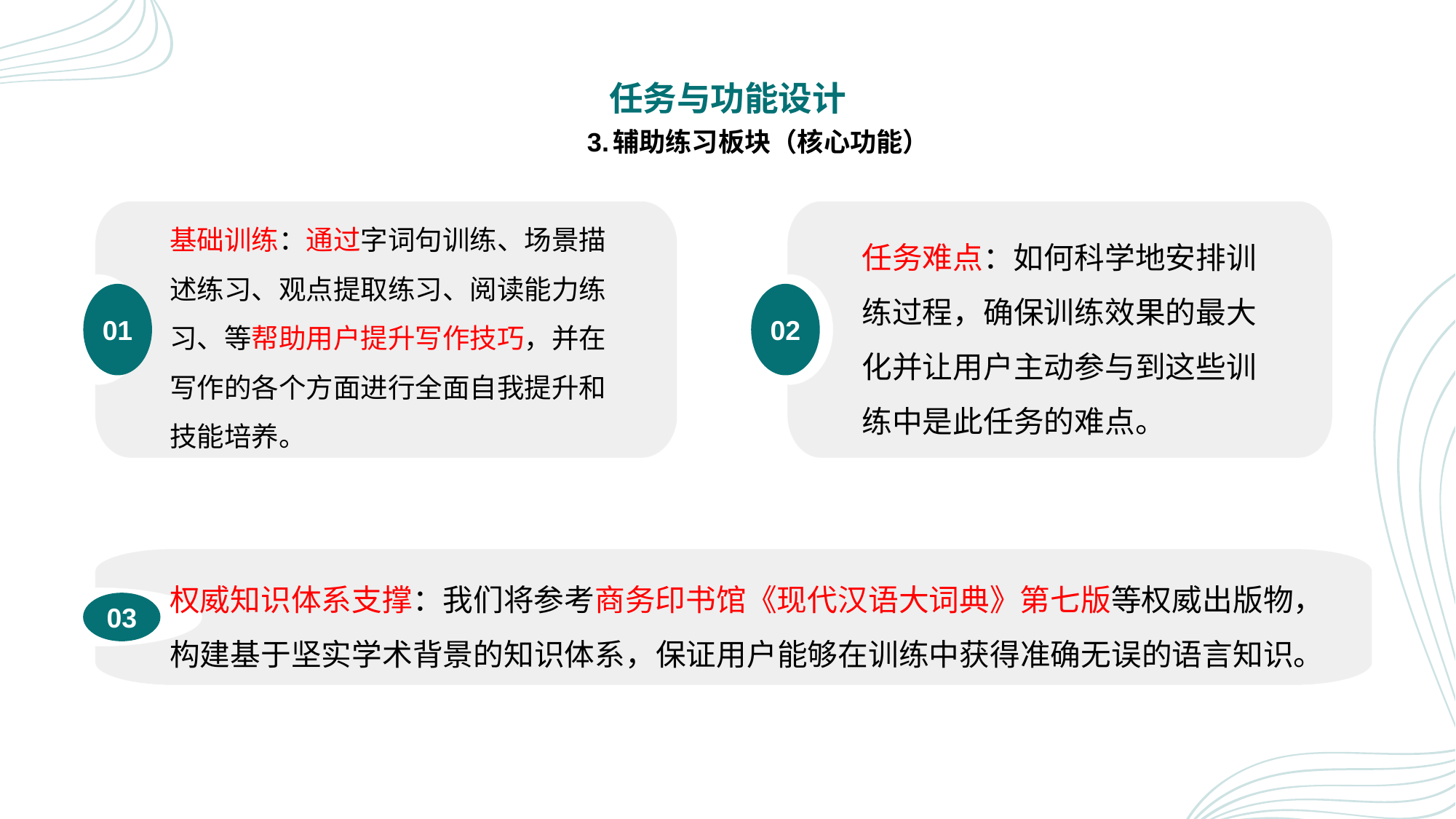

# 任务与功能设计 3.辅助练习板块（核心功能）
基础训练：通过字词句训练、场景描述练习、观点提取练习、阅读能力练习、等帮助用户提升写作技巧，并在写作的各个方面进行全面自我提升和技能培养。
任务难点：如何科学地安排训练过程，确保训练效果的最大化并让用户主动参与到这些训练中是此任务的难点。
01
02
权威知识体系支撑：我们将参考商务印书馆《现代汉语大词典》第七版等权威出版物，构建基于坚实学术背景的知识体系，保证用户能够在训练中获得准确无误的语言知识。
03